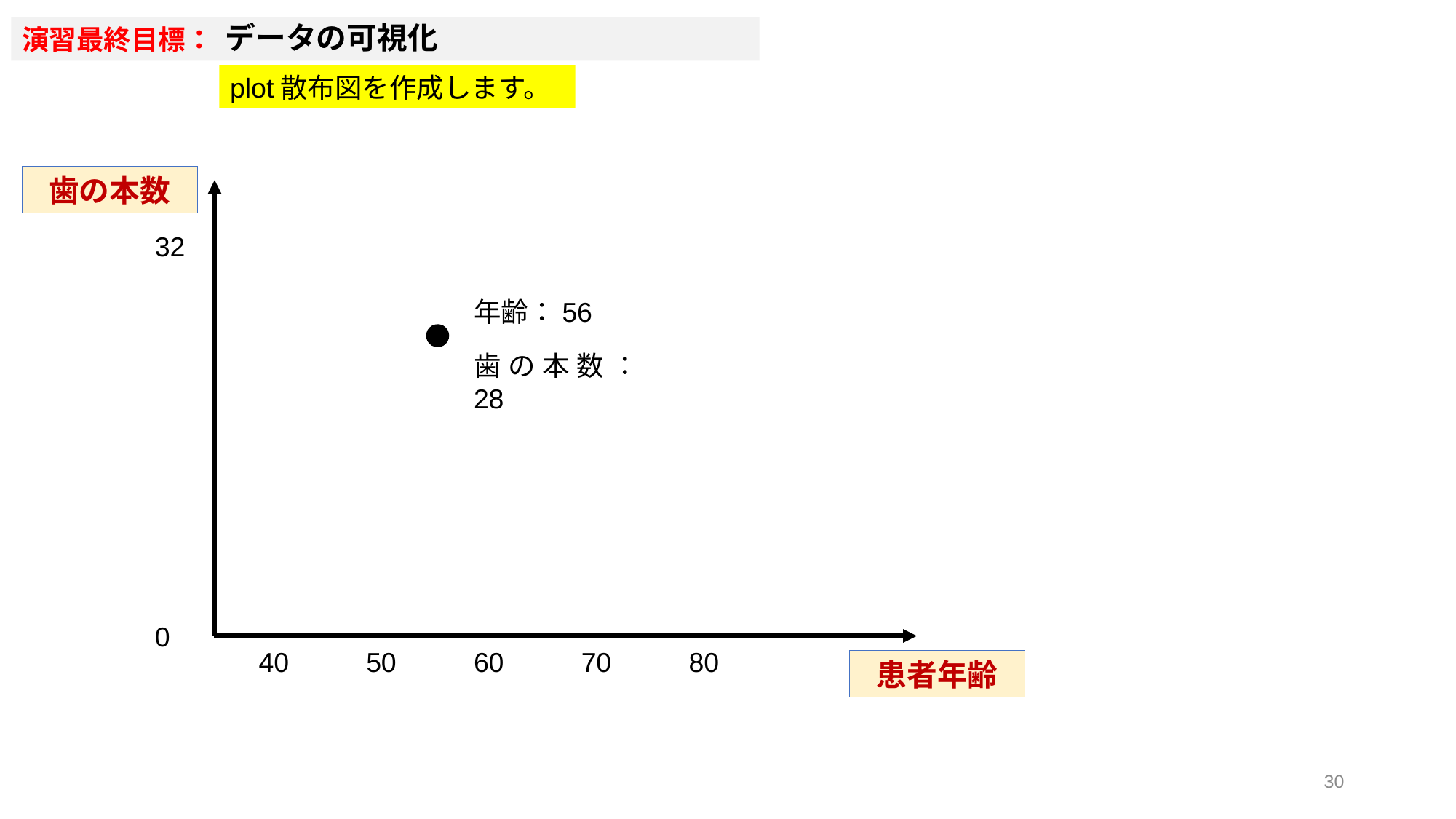

データの可視化
演習最終目標：
plot散布図を作成します。
歯の本数
歯の本数
32
年齢：56

歯の本数：28
0
40
50
60
70
80
患者年齢
年齢
30